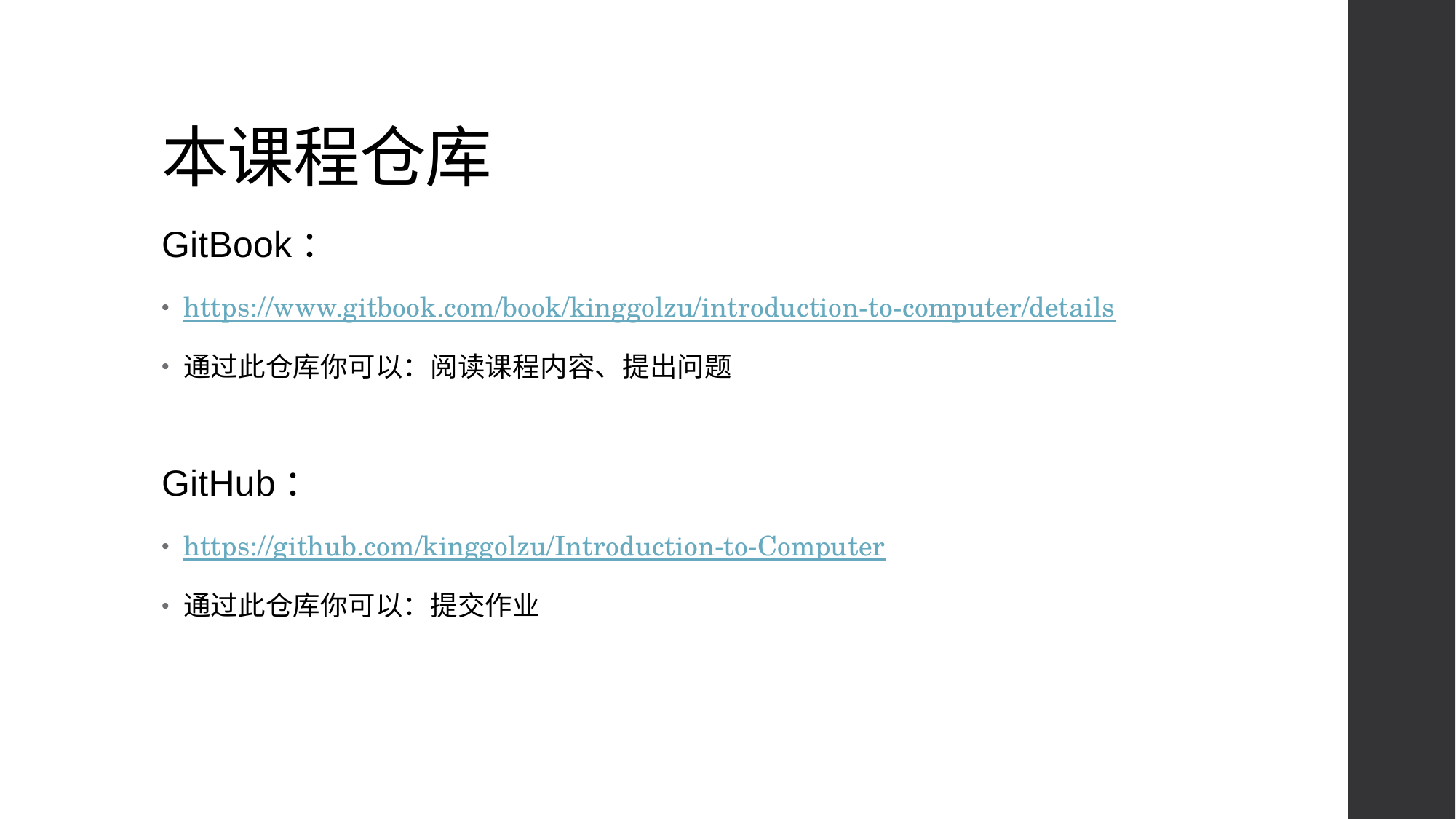

# 本课程仓库
GitBook：
https://www.gitbook.com/book/kinggolzu/introduction-to-computer/details
通过此仓库你可以：阅读课程内容、提出问题

GitHub：
https://github.com/kinggolzu/Introduction-to-Computer
通过此仓库你可以：提交作业